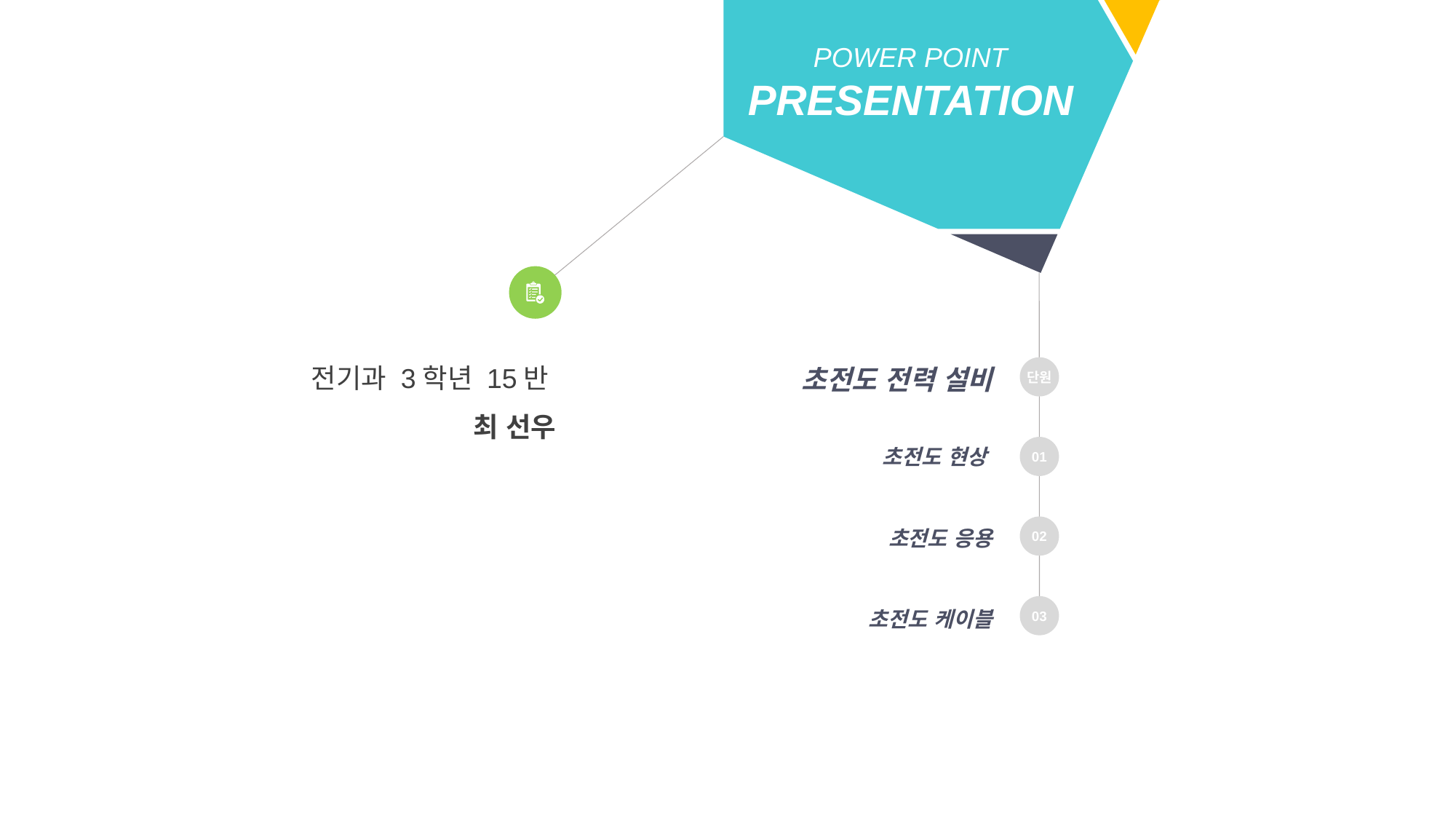

POWER POINT PRESENTATION

전기과 3학년 15반
최 선우
초전도 전력 설비
단원
01
초전도 현상
02
초전도 응용
03
초전도 케이블